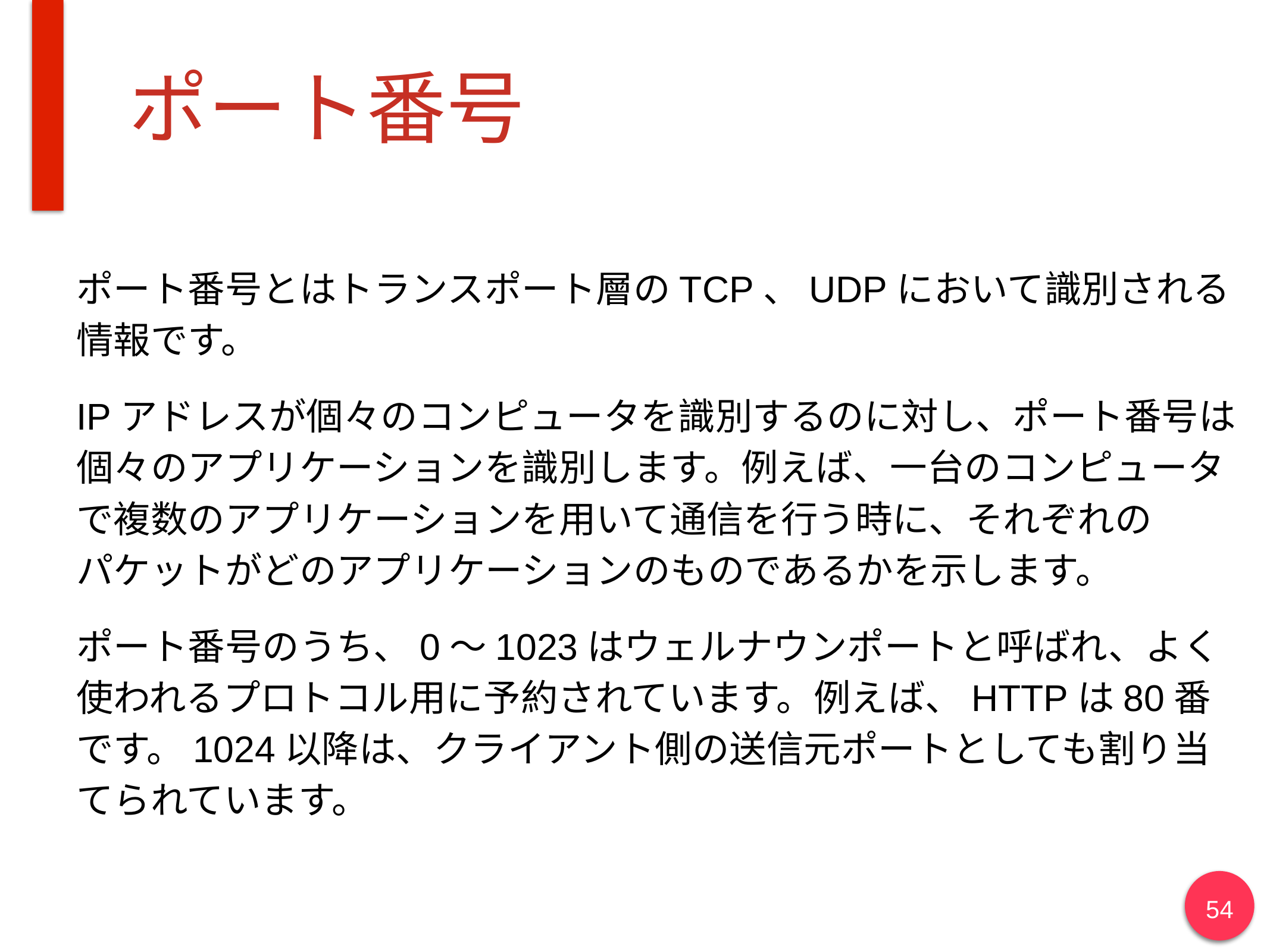

# ポート番号
ポート番号とはトランスポート層のTCP、UDPにおいて識別される
情報です。
IPアドレスが個々のコンピュータを識別するのに対し、ポート番号は個々のアプリケーションを識別します。例えば、一台のコンピュータで複数のアプリケーションを用いて通信を行う時に、それぞれの
パケットがどのアプリケーションのものであるかを示します。
ポート番号のうち、0〜1023はウェルナウンポートと呼ばれ、よく
使われるプロトコル用に予約されています。例えば、HTTPは80番
です。1024以降は、クライアント側の送信元ポートとしても割り当てられています。
54